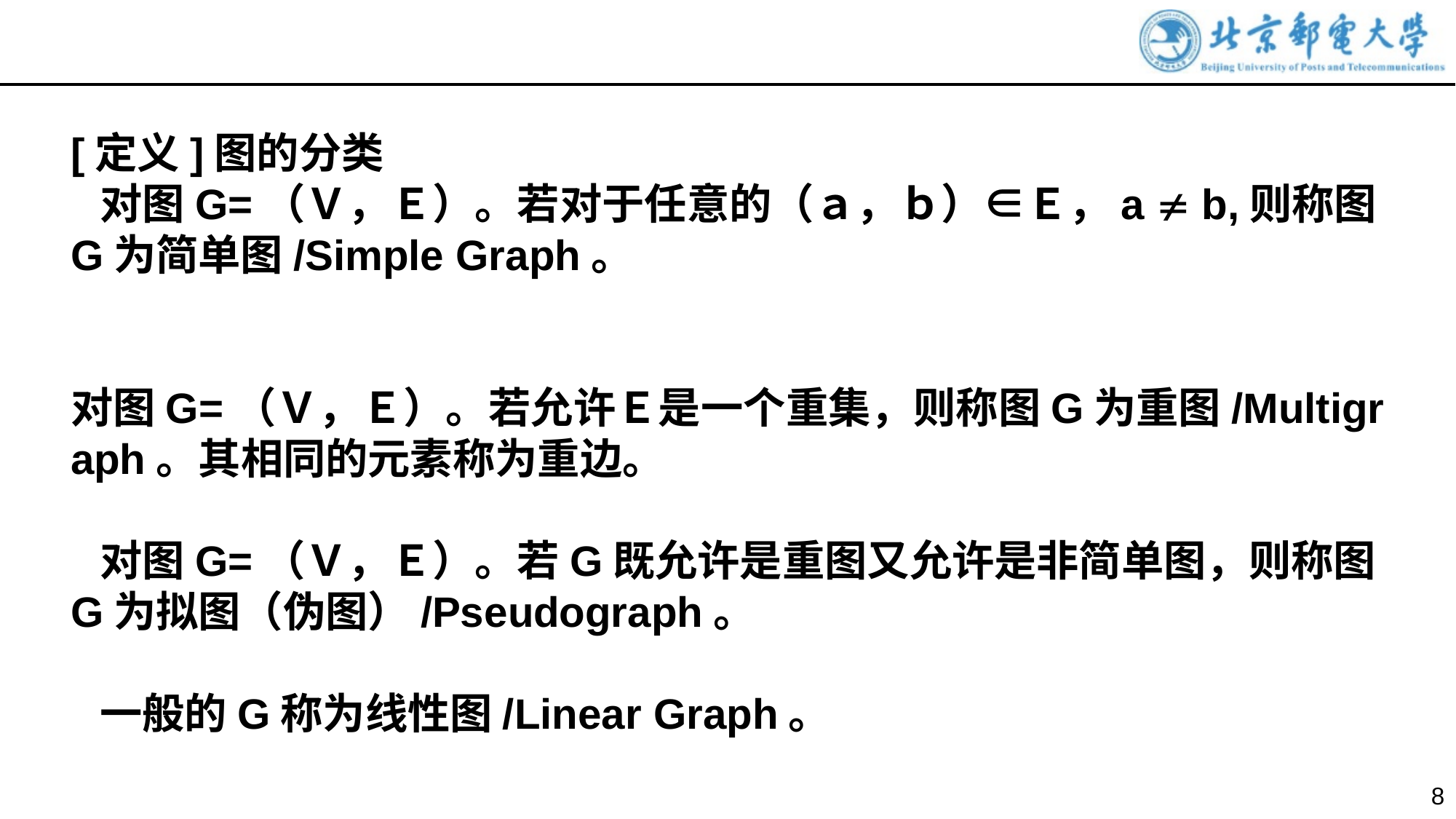

[定义]图的分类
  对图G=（Ｖ，Ｅ）。若对于任意的（ａ，ｂ）∈Ｅ，a ≠ b,则称图G为简单图/Simple Graph。

  对图G=（Ｖ，Ｅ）。若允许Ｅ是一个重集，则称图G为重图/Multigraph。其相同的元素称为重边。

  对图G=（Ｖ，Ｅ）。若G既允许是重图又允许是非简单图，则称图G为拟图（伪图）/Pseudograph。

  一般的G称为线性图/Linear Graph。